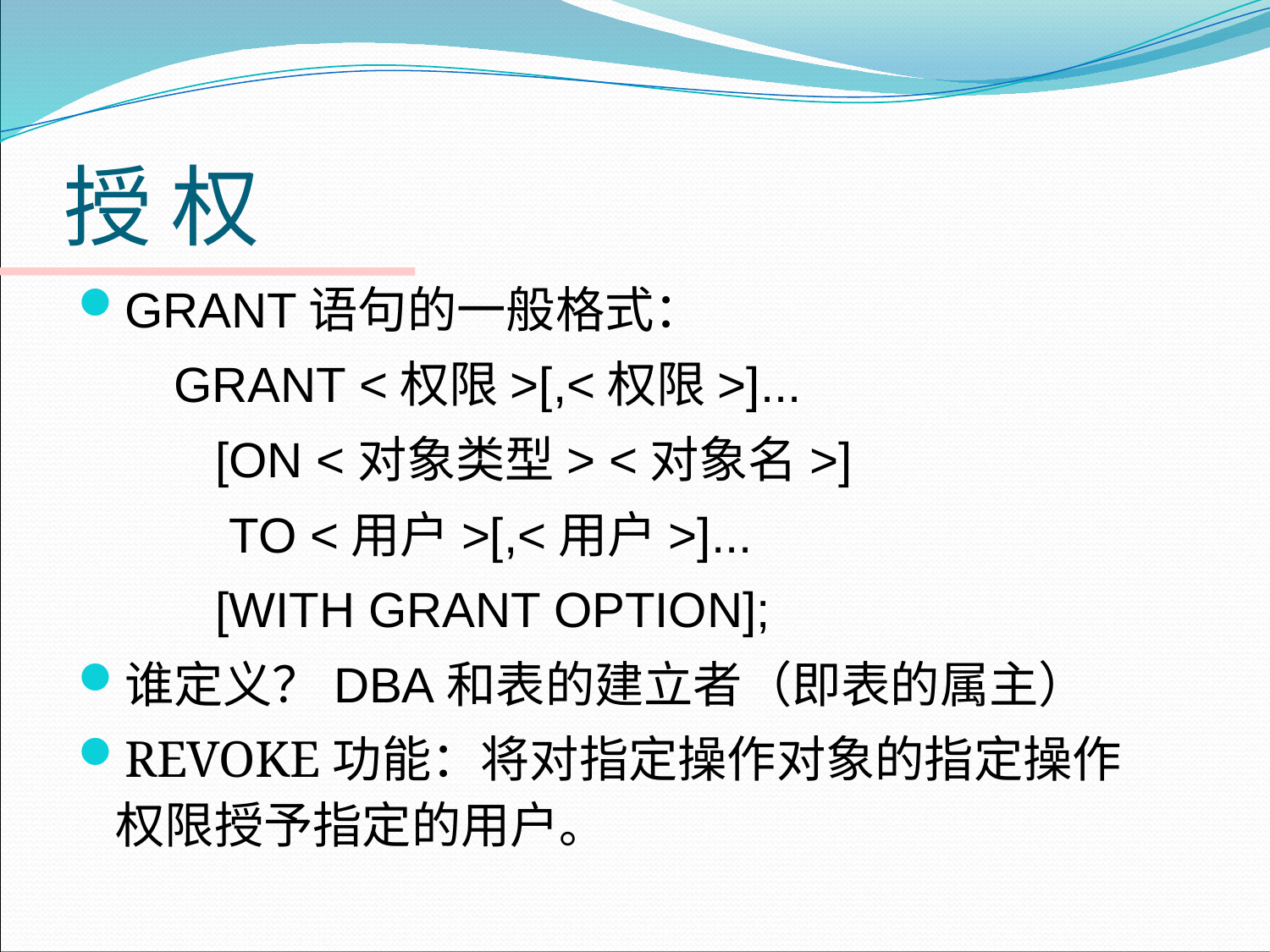

# 授 权
GRANT语句的一般格式：
       GRANT <权限>[,<权限>]...
          [ON <对象类型> <对象名>]
           TO <用户>[,<用户>]...
          [WITH GRANT OPTION];
谁定义？DBA和表的建立者（即表的属主）
REVOKE功能：将对指定操作对象的指定操作权限授予指定的用户。

461